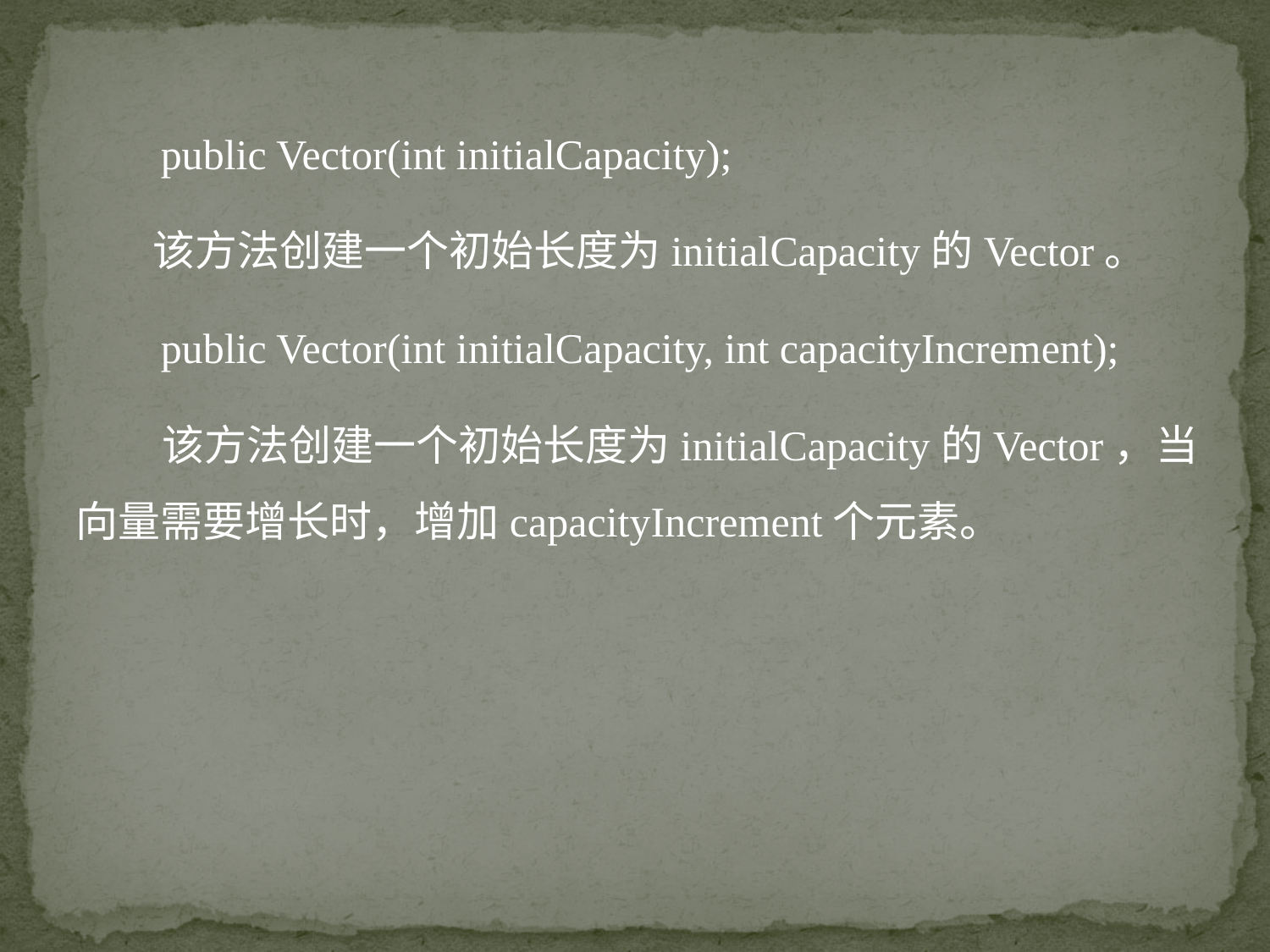

public Vector(int initialCapacity);
       该方法创建一个初始长度为initialCapacity的Vector。
        public Vector(int initialCapacity, int capacityIncrement);
        该方法创建一个初始长度为initialCapacity的Vector，当向量需要增长时，增加capacityIncrement个元素。